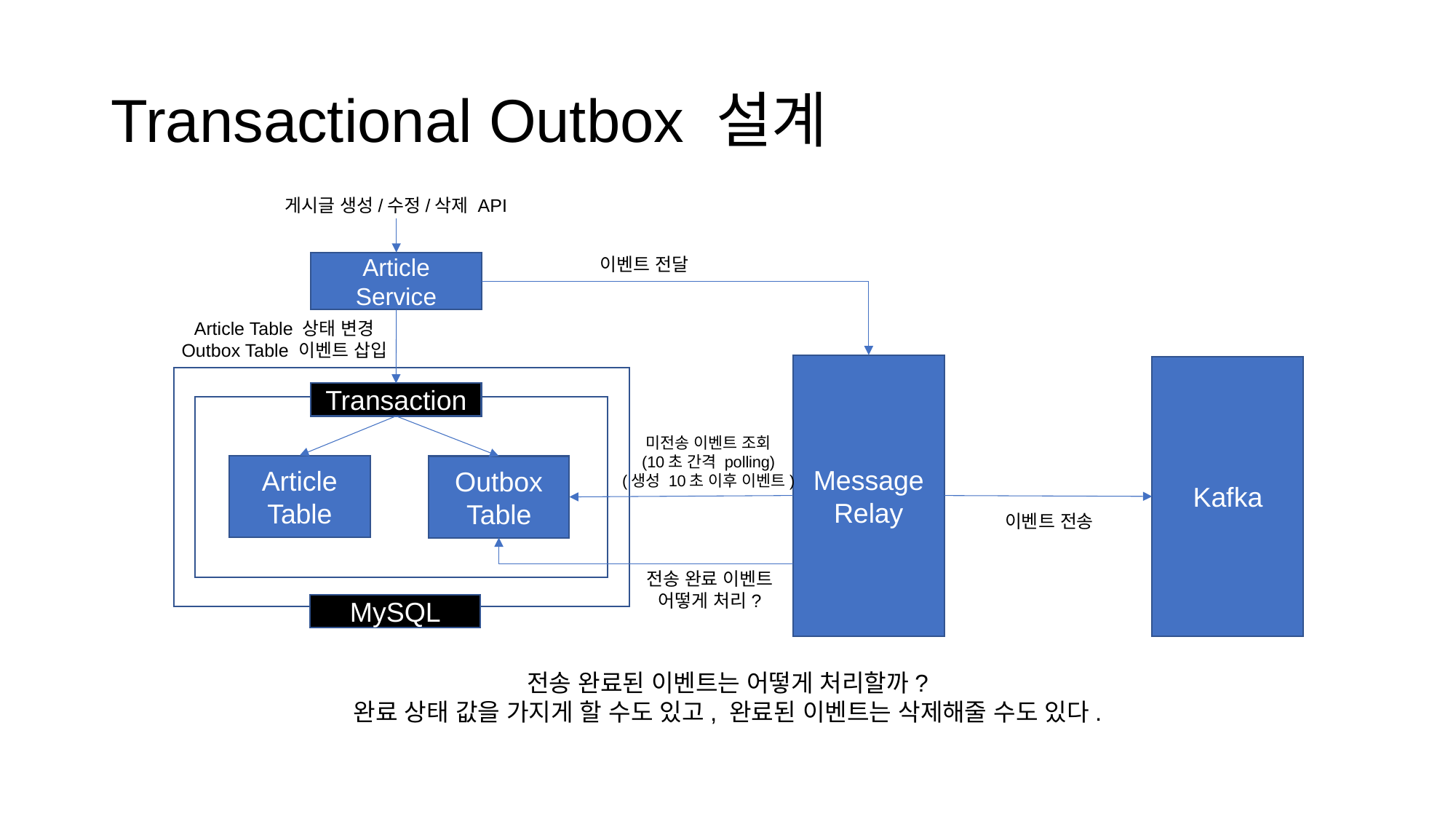

# Transactional Outbox 설계
게시글 생성/수정/삭제 API
이벤트 전달
Article Service
Article Table 상태 변경
Outbox Table 이벤트 삽입
Message
Relay
Kafka

Transaction

미전송 이벤트 조회
(10초 간격 polling)
(생성 10초 이후 이벤트)
Article Table
Outbox Table
이벤트 전송
전송 완료 이벤트
어떻게 처리?
MySQL
전송 완료된 이벤트는 어떻게 처리할까?
완료 상태 값을 가지게 할 수도 있고, 완료된 이벤트는 삭제해줄 수도 있다.